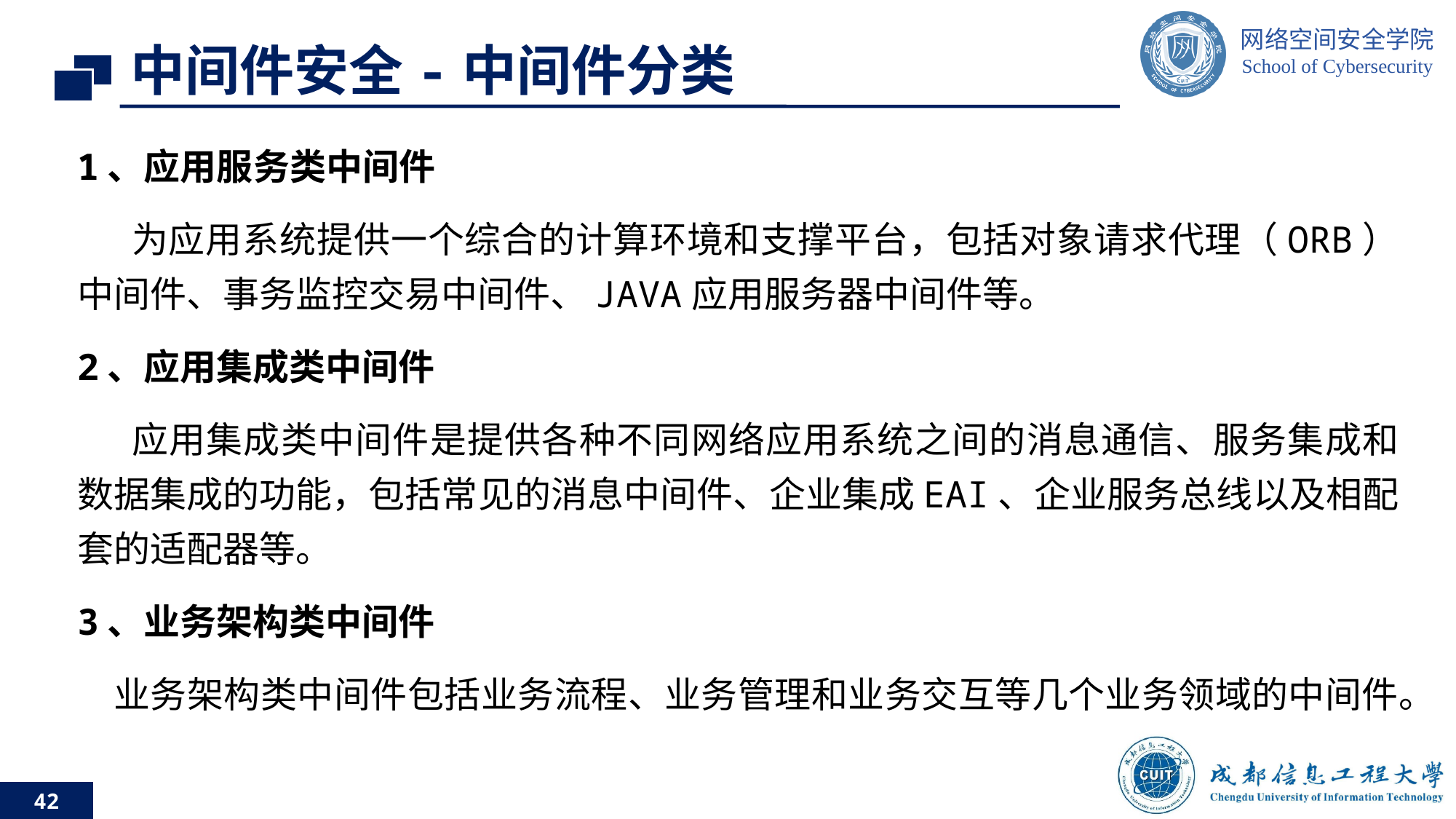

# 中间件安全-中间件分类
1、应用服务类中间件
为应用系统提供一个综合的计算环境和支撑平台，包括对象请求代理（ORB）中间件、事务监控交易中间件、JAVA应用服务器中间件等。
2、应用集成类中间件
应用集成类中间件是提供各种不同网络应用系统之间的消息通信、服务集成和数据集成的功能，包括常见的消息中间件、企业集成EAI、企业服务总线以及相配套的适配器等。
3、业务架构类中间件
　业务架构类中间件包括业务流程、业务管理和业务交互等几个业务领域的中间件。
42